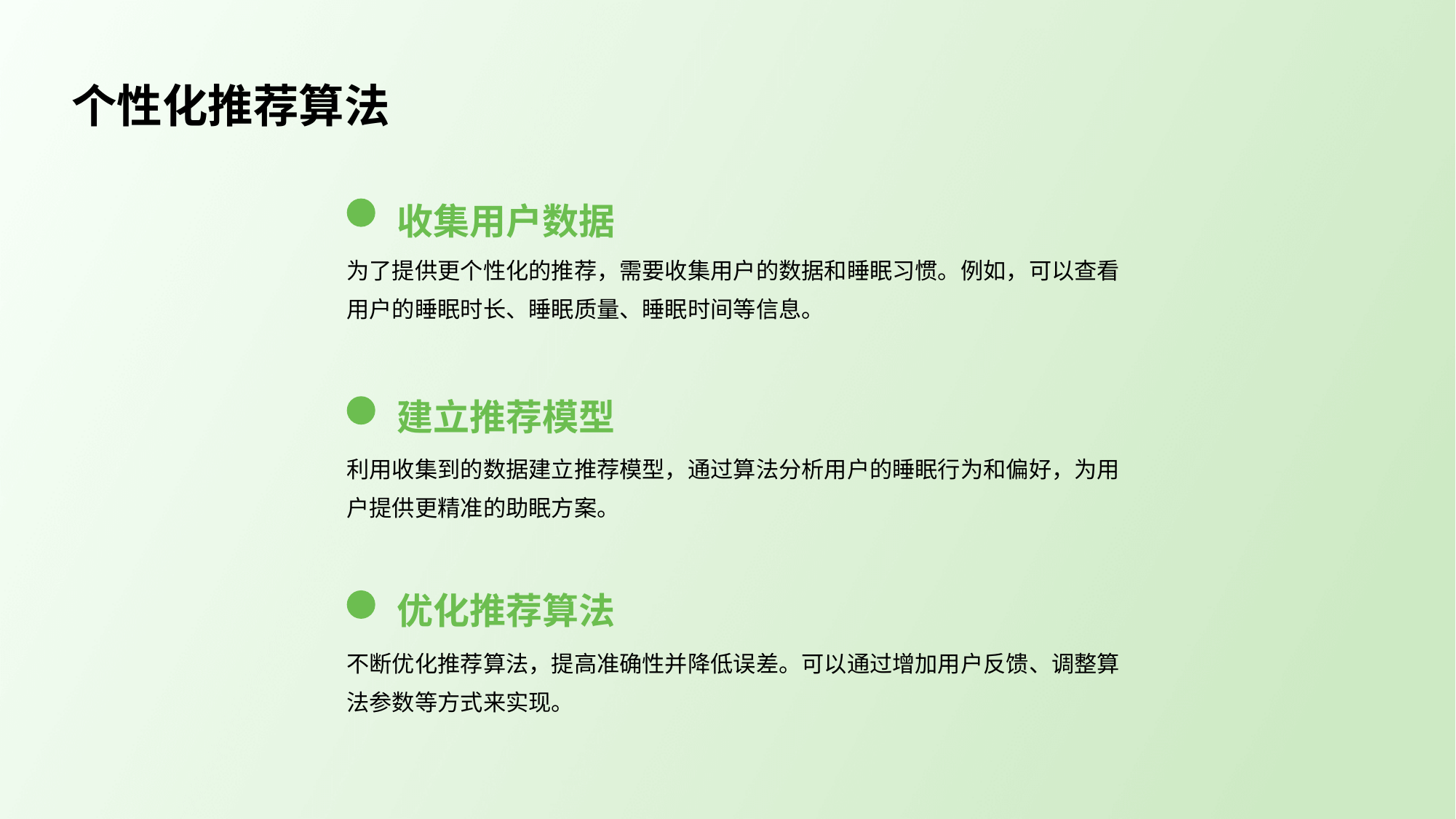

个性化推荐算法
收集用户数据

为了提供更个性化的推荐，需要收集用户的数据和睡眠习惯。例如，可以查看用户的睡眠时长、睡眠质量、睡眠时间等信息。
建立推荐模型

利用收集到的数据建立推荐模型，通过算法分析用户的睡眠行为和偏好，为用户提供更精准的助眠方案。
优化推荐算法

不断优化推荐算法，提高准确性并降低误差。可以通过增加用户反馈、调整算法参数等方式来实现。